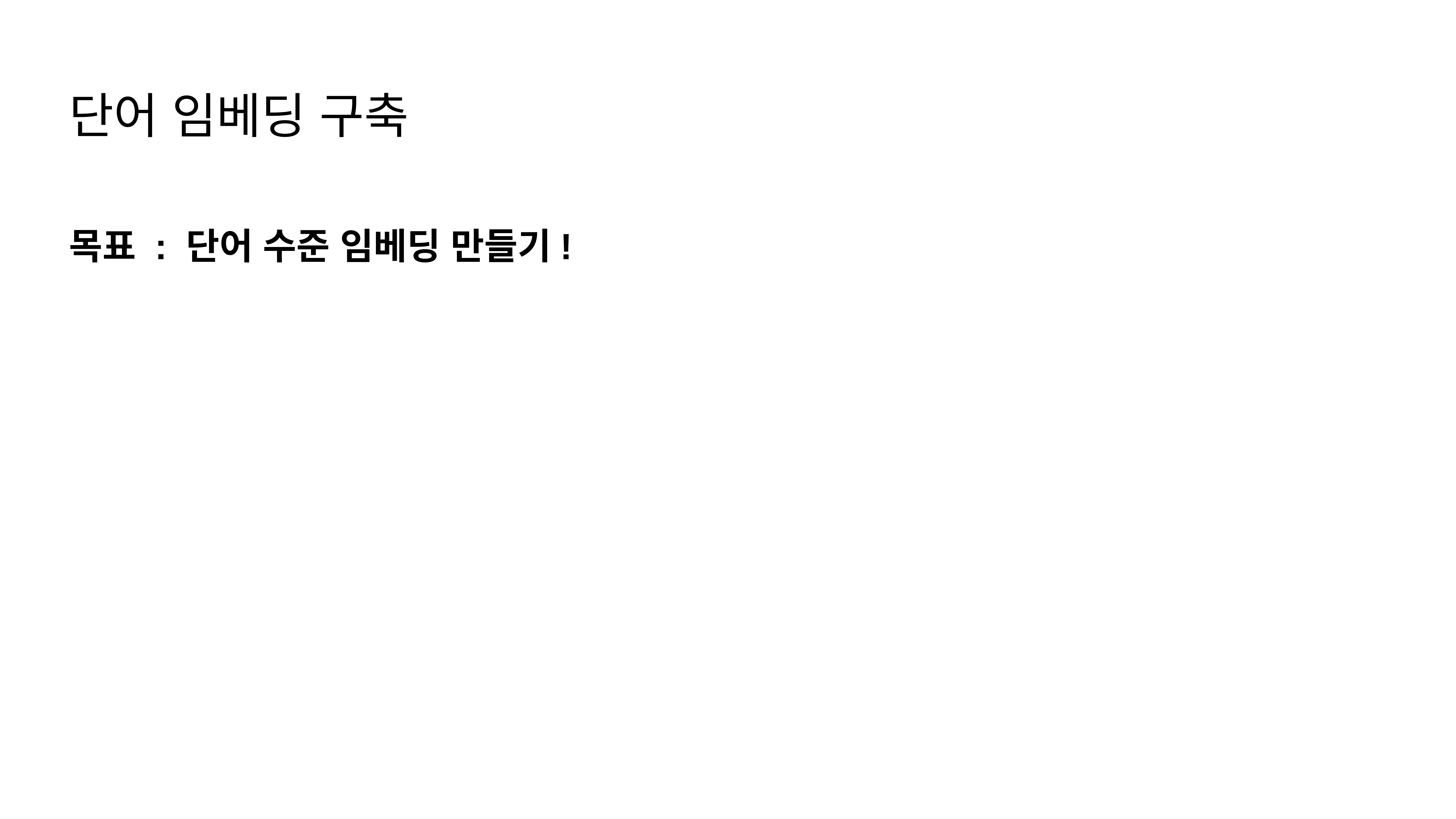

단어 임베딩 구축
목표 : 단어 수준 임베딩 만들기!